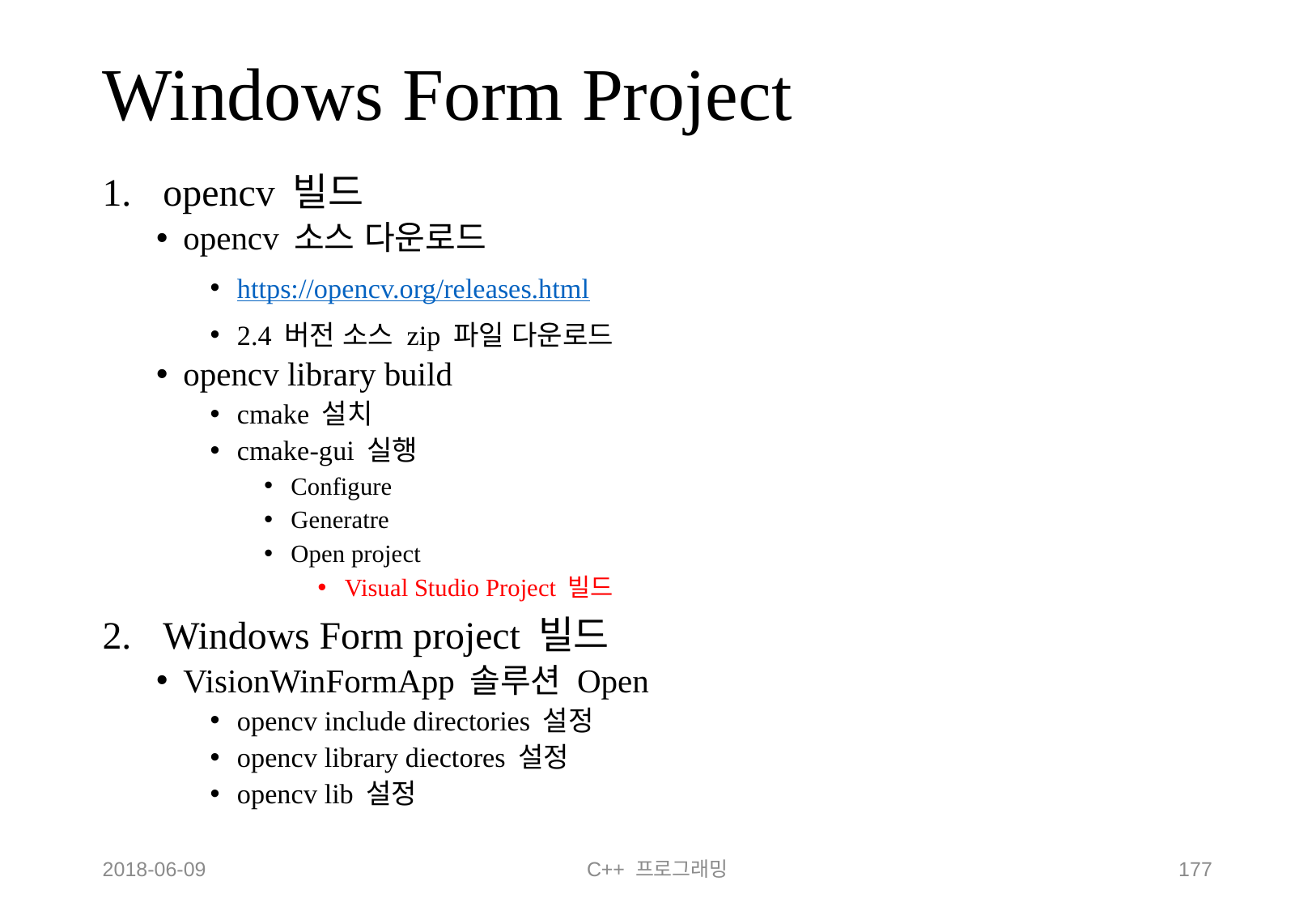

# Windows Form Project
opencv 빌드
opencv 소스 다운로드
https://opencv.org/releases.html
2.4 버전 소스 zip 파일 다운로드
opencv library build
cmake 설치
cmake-gui 실행
Configure
Generatre
Open project
Visual Studio Project 빌드
Windows Form project 빌드
VisionWinFormApp 솔루션 Open
opencv include directories 설정
opencv library diectores 설정
opencv lib 설정
2018-06-09
C++ 프로그래밍
177